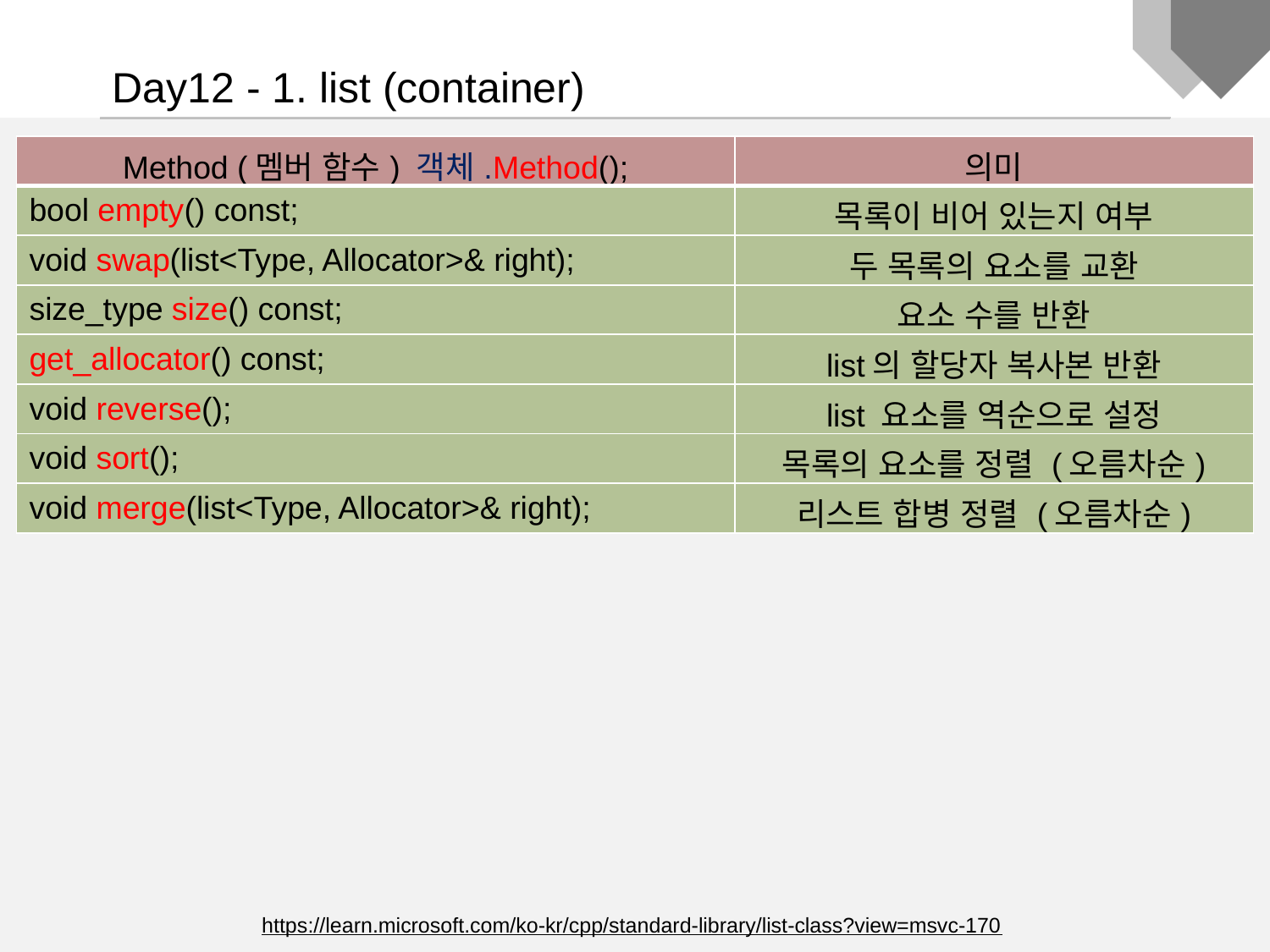

Day12 - 1. list (container)
| Method (멤버 함수) 객체.Method(); | 의미 |
| --- | --- |
| bool empty() const; | 목록이 비어 있는지 여부 |
| void swap(list<Type, Allocator>& right); | 두 목록의 요소를 교환 |
| size\_type size() const; | 요소 수를 반환 |
| get\_allocator() const; | list의 할당자 복사본 반환 |
| void reverse(); | list 요소를 역순으로 설정 |
| void sort(); | 목록의 요소를 정렬 (오름차순) |
| void merge(list<Type, Allocator>& right); | 리스트 합병 정렬 (오름차순) |
https://learn.microsoft.com/ko-kr/cpp/standard-library/list-class?view=msvc-170